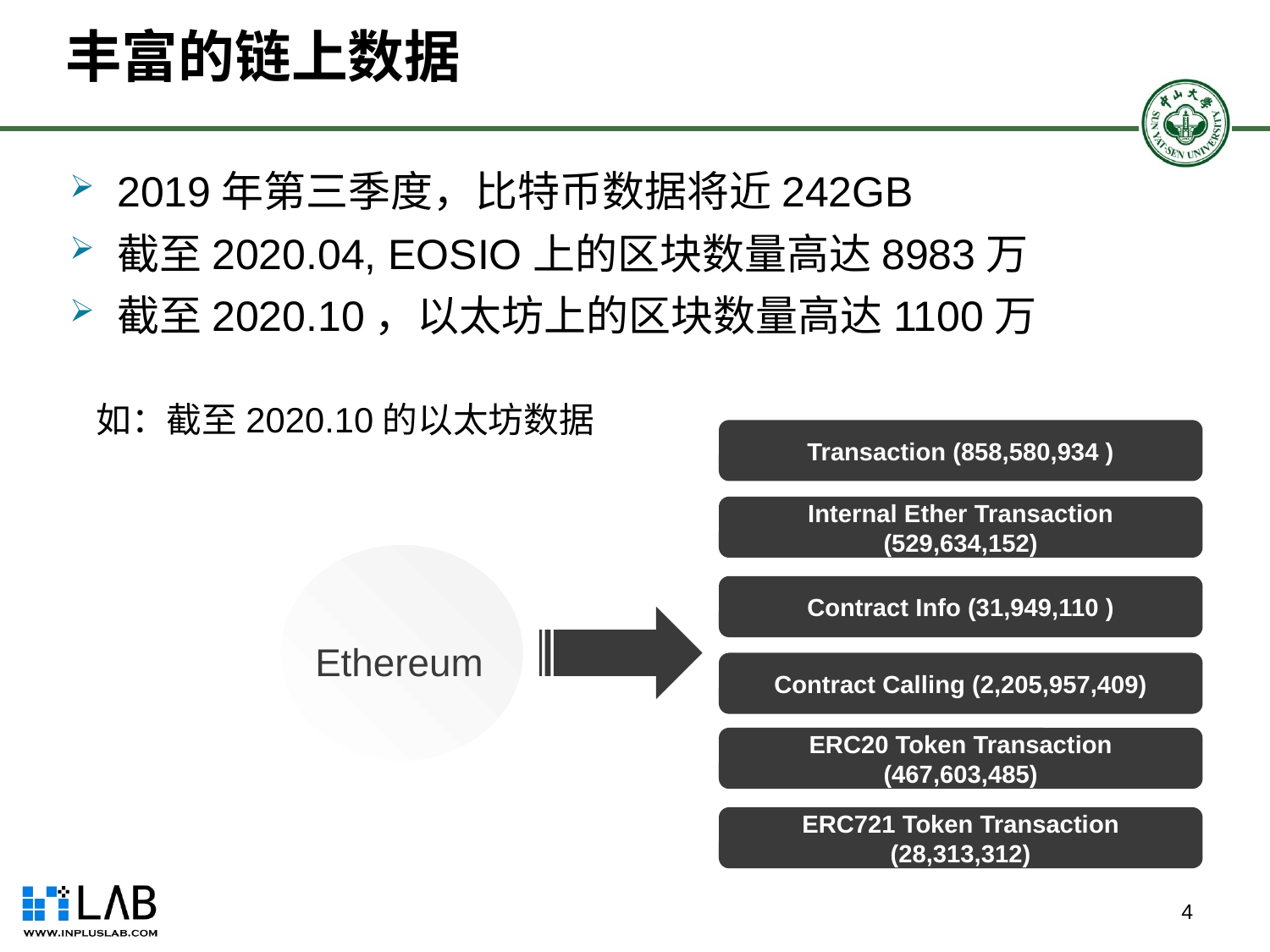

# 丰富的链上数据
2019年第三季度，比特币数据将近242GB
截至2020.04, EOSIO上的区块数量高达8983万
截至2020.10，以太坊上的区块数量高达1100万

如：截至2020.10的以太坊数据
Transaction (858,580,934 )
Internal Ether Transaction (529,634,152)
Contract Info (31,949,110 )
Contract Calling (2,205,957,409)
ERC20 Token Transaction (467,603,485)
ERC721 Token Transaction (28,313,312)
Block
253G

Ethereum